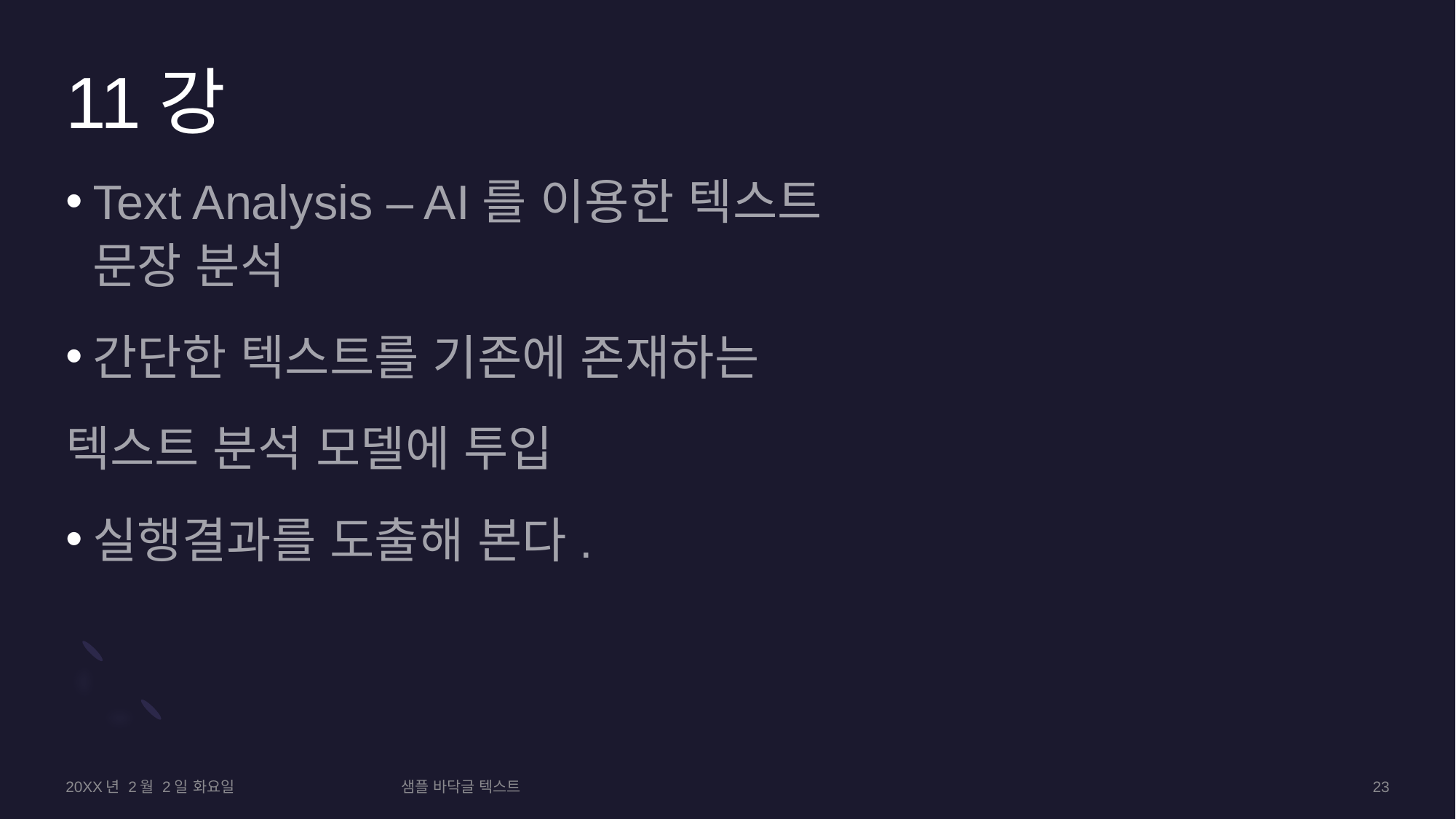

# 11강
Text Analysis – AI를 이용한 텍스트 문장 분석
간단한 텍스트를 기존에 존재하는
텍스트 분석 모델에 투입
실행결과를 도출해 본다.
20XX년 2월 2일 화요일
샘플 바닥글 텍스트
23